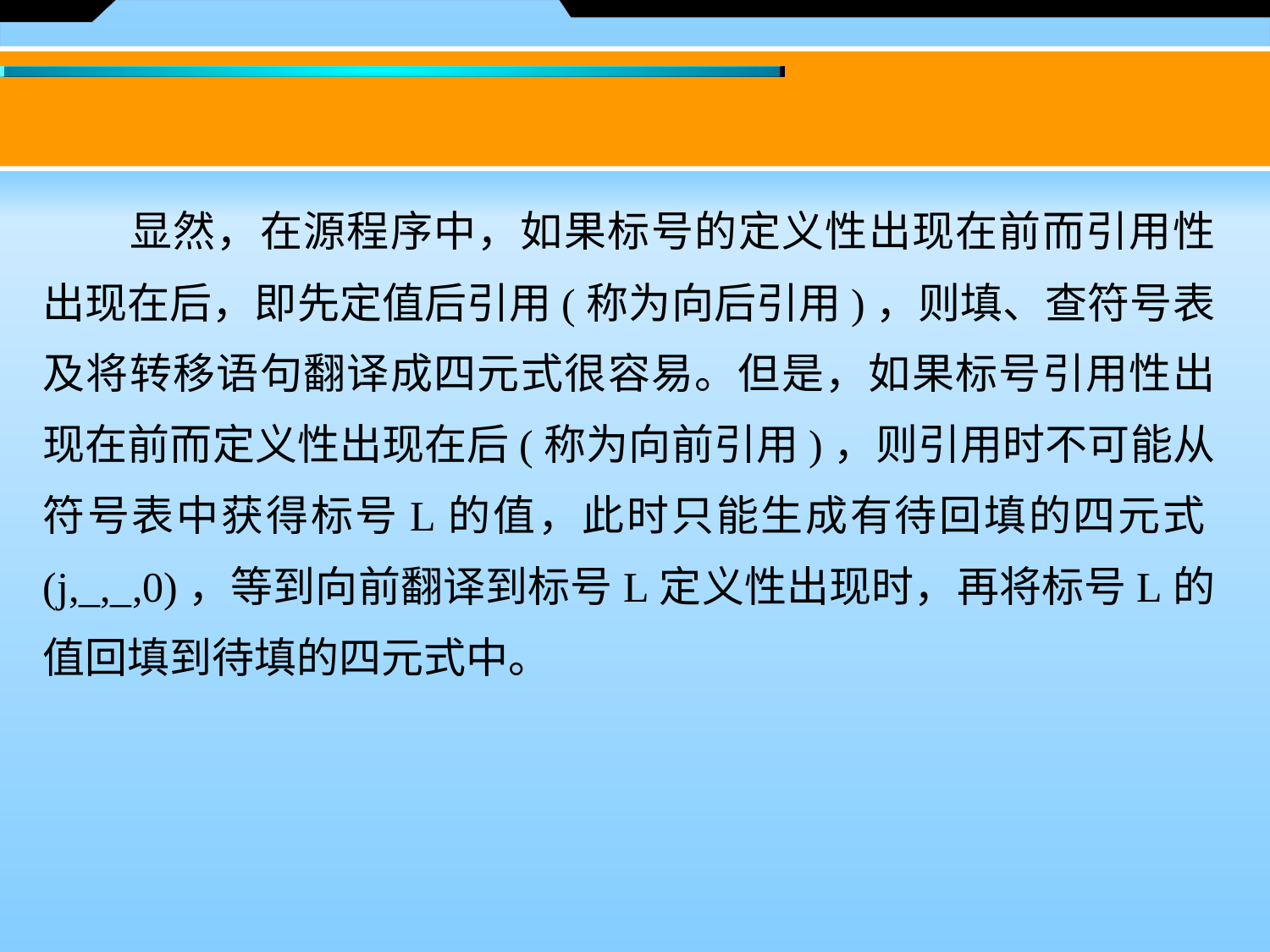

显然，在源程序中，如果标号的定义性出现在前而引用性出现在后，即先定值后引用(称为向后引用)，则填、查符号表及将转移语句翻译成四元式很容易。但是，如果标号引用性出现在前而定义性出现在后(称为向前引用)，则引用时不可能从符号表中获得标号L的值，此时只能生成有待回填的四元式(j,_,_,0)，等到向前翻译到标号L定义性出现时，再将标号L的值回填到待填的四元式中。